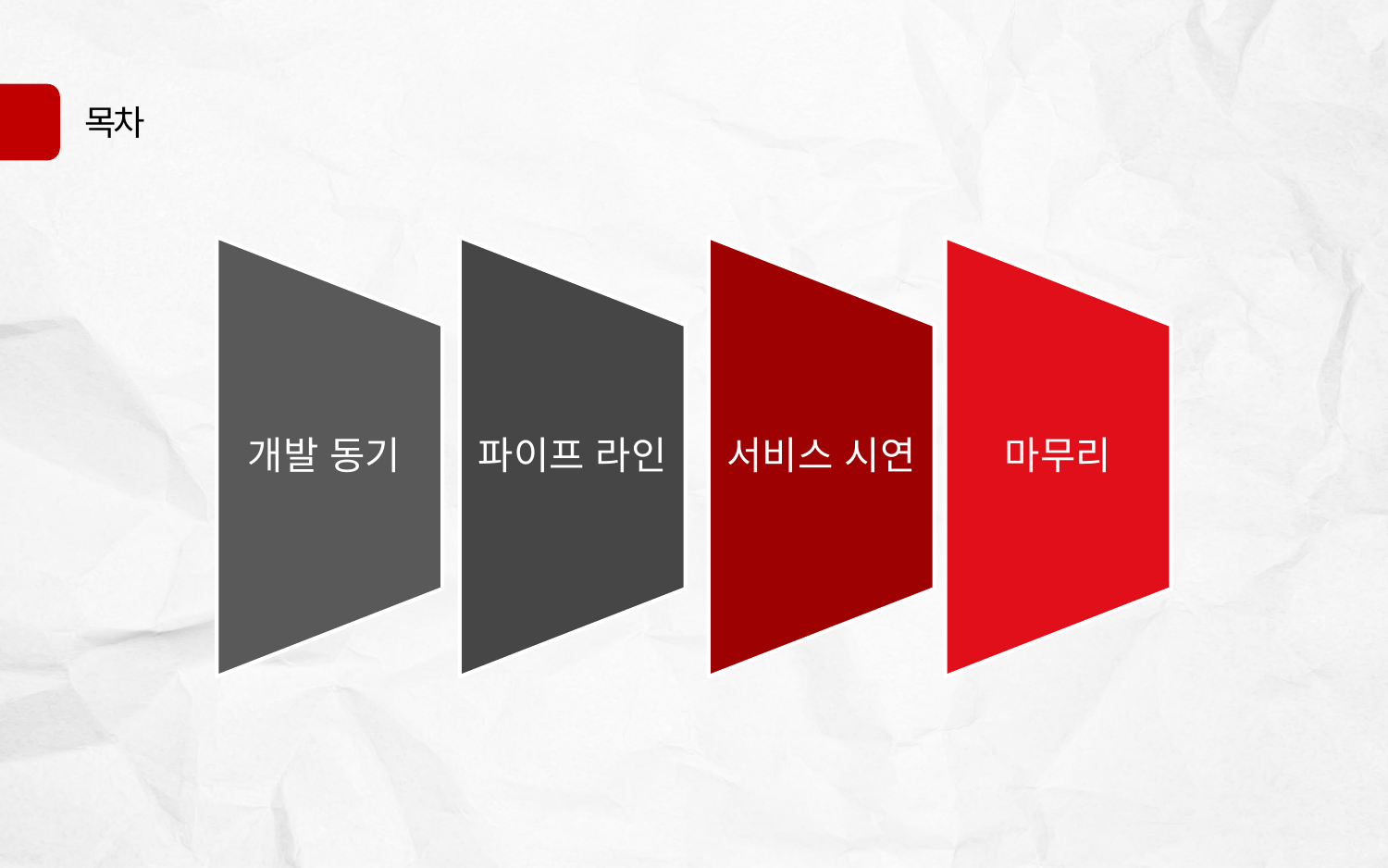

목차
개발 동기
파이프 라인
서비스 시연
마무리